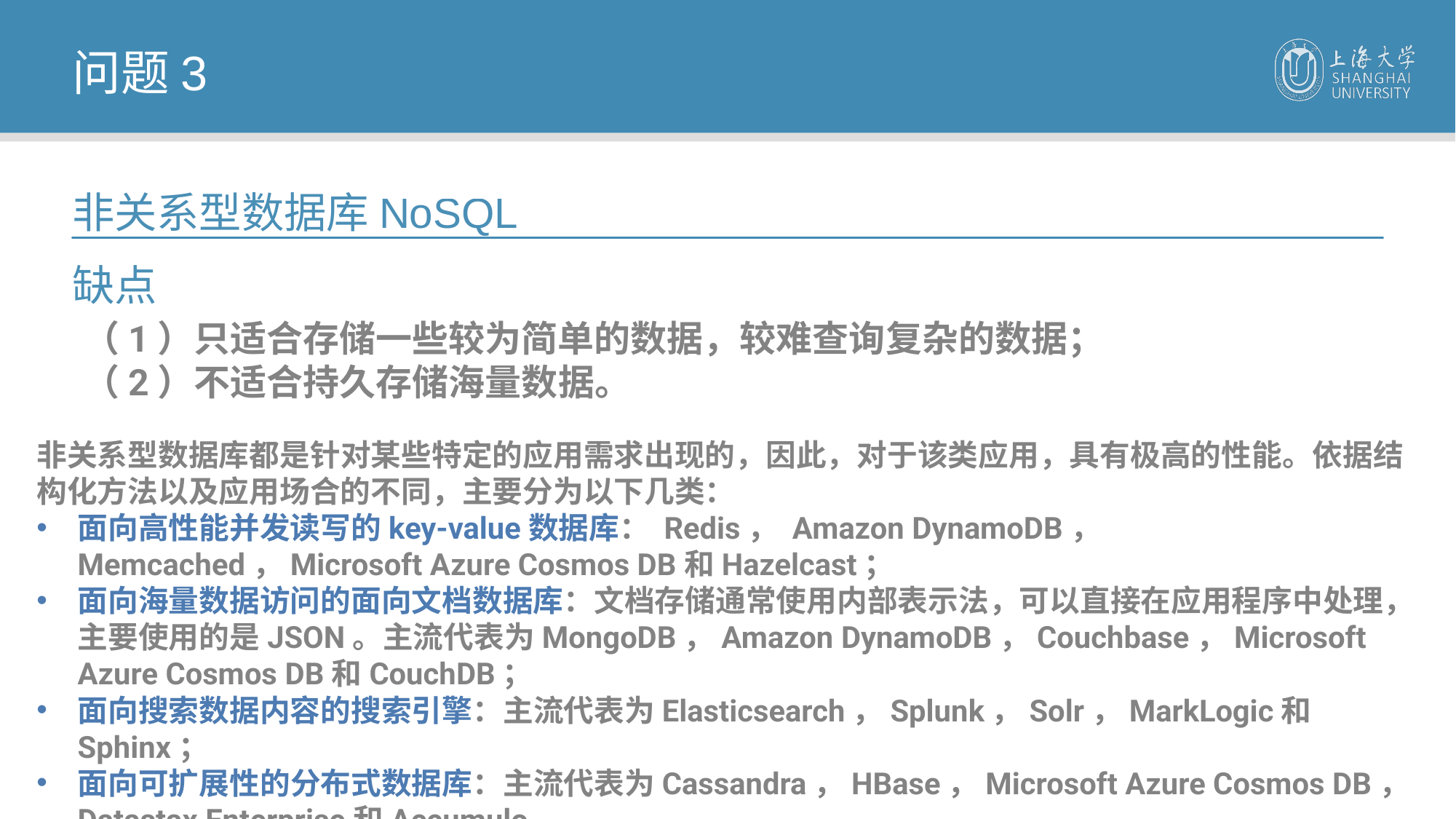

问题3
非关系型数据库NoSQL
缺点
（1）只适合存储一些较为简单的数据，较难查询复杂的数据；
（2）不适合持久存储海量数据。
非关系型数据库都是针对某些特定的应用需求出现的，因此，对于该类应用，具有极高的性能。依据结构化方法以及应用场合的不同，主要分为以下几类：
面向高性能并发读写的key-value数据库： Redis， Amazon DynamoDB， Memcached，Microsoft Azure Cosmos DB和Hazelcast；
面向海量数据访问的面向文档数据库：文档存储通常使用内部表示法，可以直接在应用程序中处理，主要使用的是JSON。主流代表为MongoDB，Amazon DynamoDB，Couchbase，Microsoft Azure Cosmos DB和CouchDB；
面向搜索数据内容的搜索引擎：主流代表为Elasticsearch，Splunk，Solr，MarkLogic和Sphinx；
面向可扩展性的分布式数据库：主流代表为Cassandra，HBase，Microsoft Azure Cosmos DB，Datastax Enterprise和Accumulo。